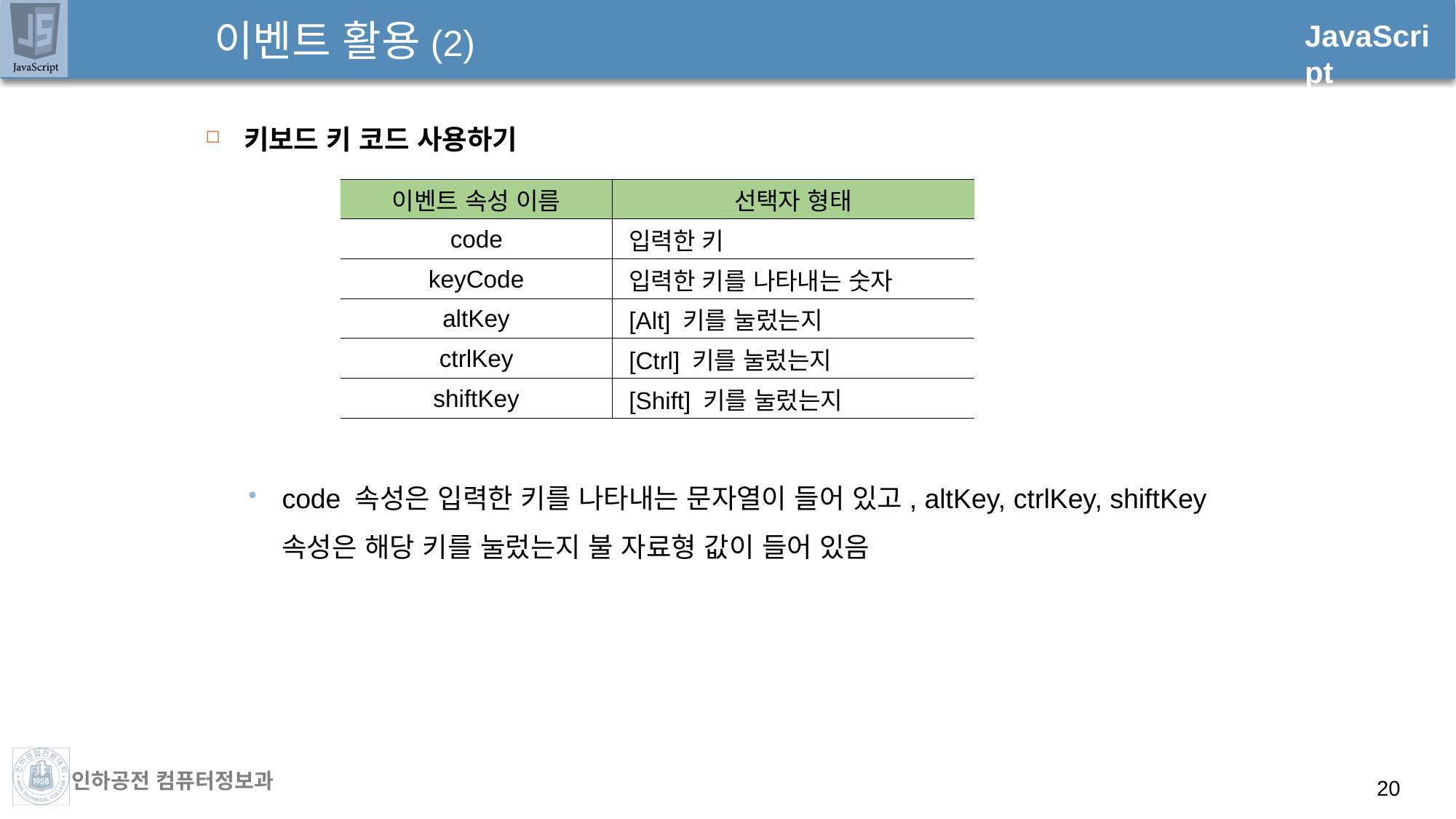

# 이벤트 활용(2)
키보드 키 코드 사용하기

code 속성은 입력한 키를 나타내는 문자열이 들어 있고, altKey, ctrlKey, shiftKey 속성은 해당 키를 눌렀는지 불 자료형 값이 들어 있음
| 이벤트 속성 이름 | 선택자 형태 |
| --- | --- |
| code | 입력한 키 |
| keyCode | 입력한 키를 나타내는 숫자 |
| altKey | [Alt] 키를 눌렀는지 |
| ctrlKey | [Ctrl] 키를 눌렀는지 |
| shiftKey | [Shift] 키를 눌렀는지 |